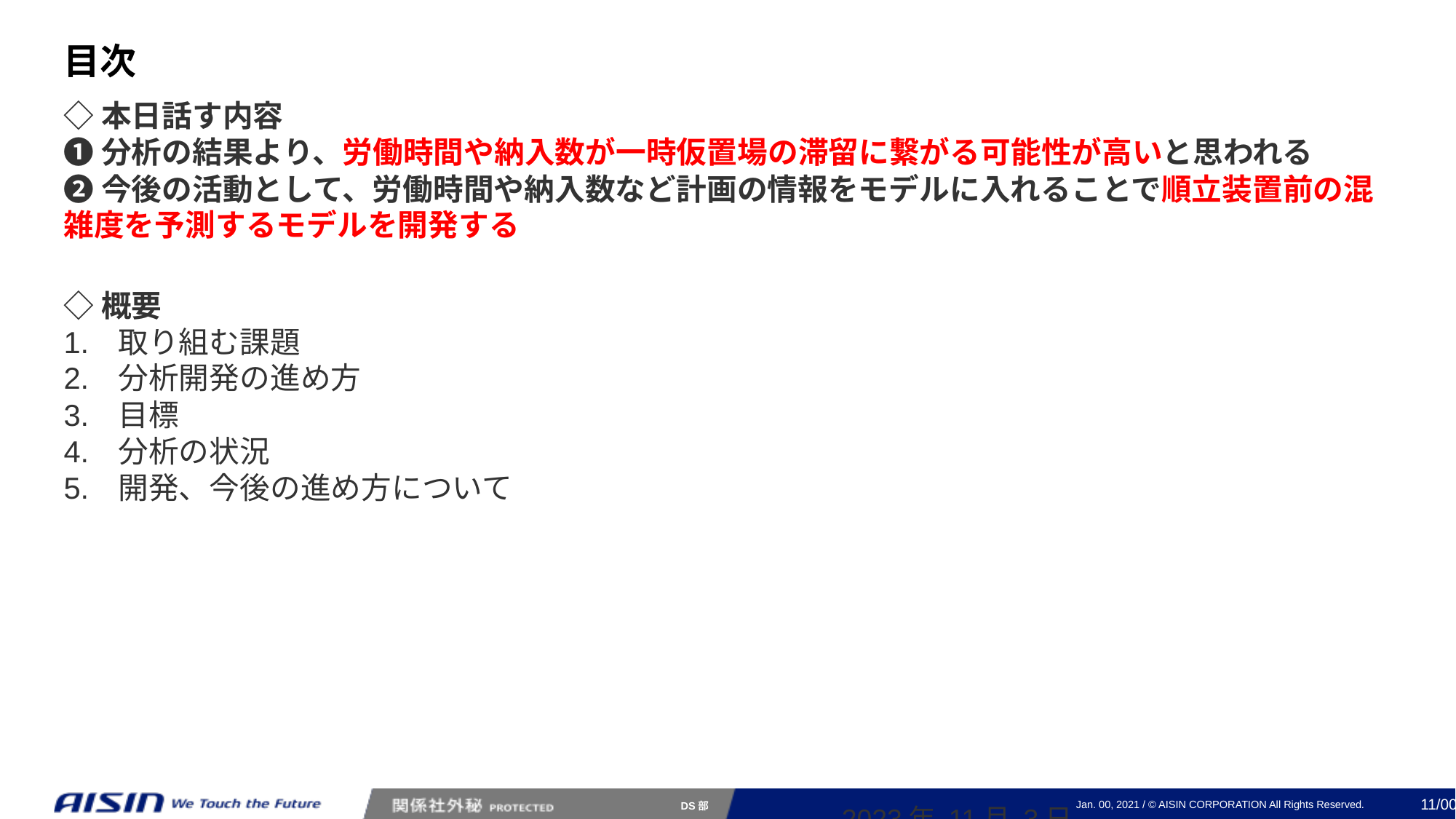

目次
◇本日話す内容
❶分析の結果より、労働時間や納入数が一時仮置場の滞留に繋がる可能性が高いと思われる
❷今後の活動として、労働時間や納入数など計画の情報をモデルに入れることで順立装置前の混雑度を予測するモデルを開発する

◇概要
取り組む課題
分析開発の進め方
目標
分析の状況
開発、今後の進め方について

2023年 11月 3日